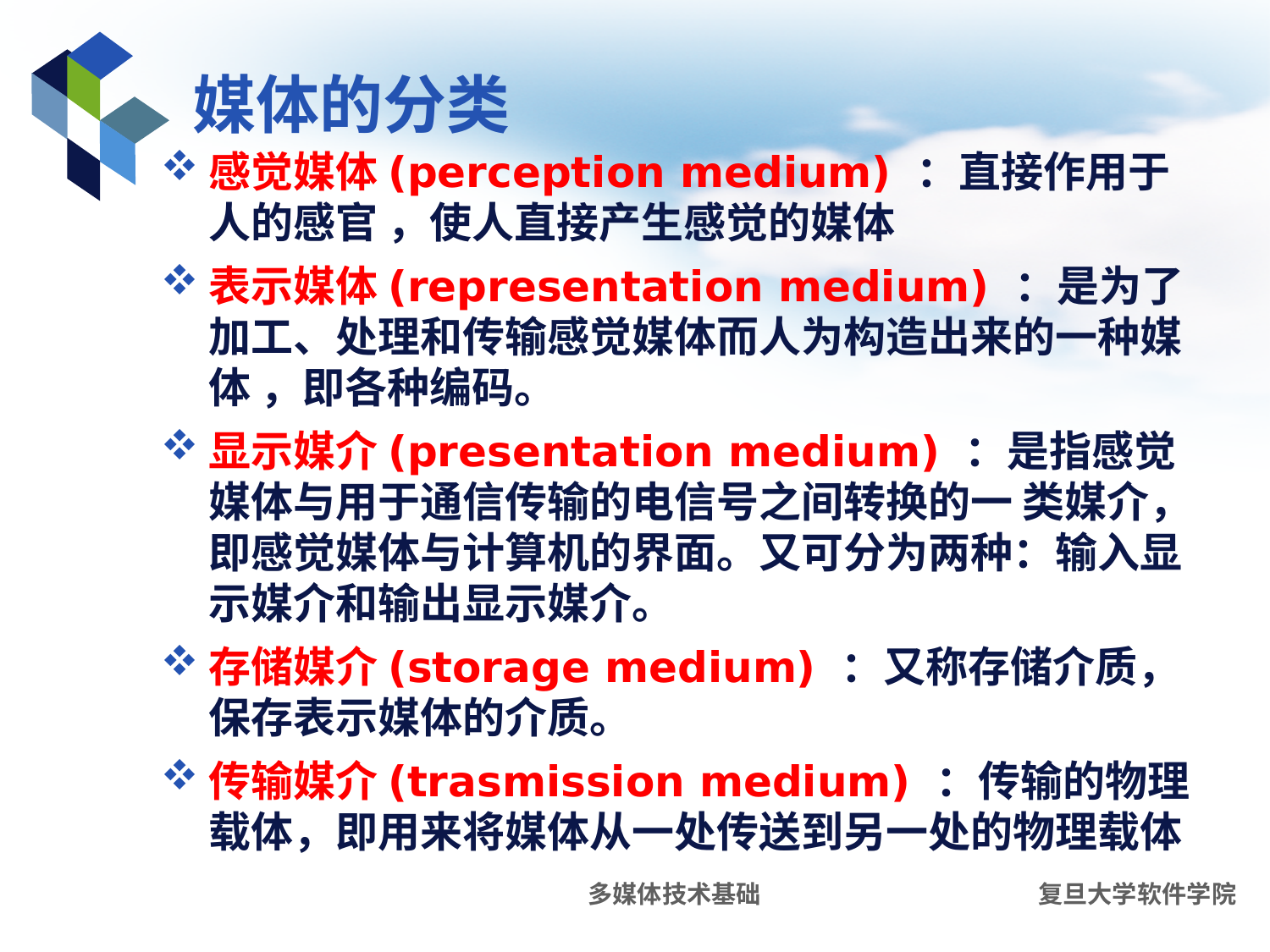

# 媒体的分类
感觉媒体(perception medium) ：直接作用于人的感官 ，使人直接产生感觉的媒体
表示媒体(representation medium) ：是为了加工、处理和传输感觉媒体而人为构造出来的一种媒体 ，即各种编码。
显示媒介(presentation medium) ：是指感觉媒体与用于通信传输的电信号之间转换的一 类媒介，即感觉媒体与计算机的界面。又可分为两种：输入显示媒介和输出显示媒介。
存储媒介(storage medium) ：又称存储介质，保存表示媒体的介质。
传输媒介(trasmission medium) ：传输的物理载体，即用来将媒体从一处传送到另一处的物理载体

多媒体技术基础